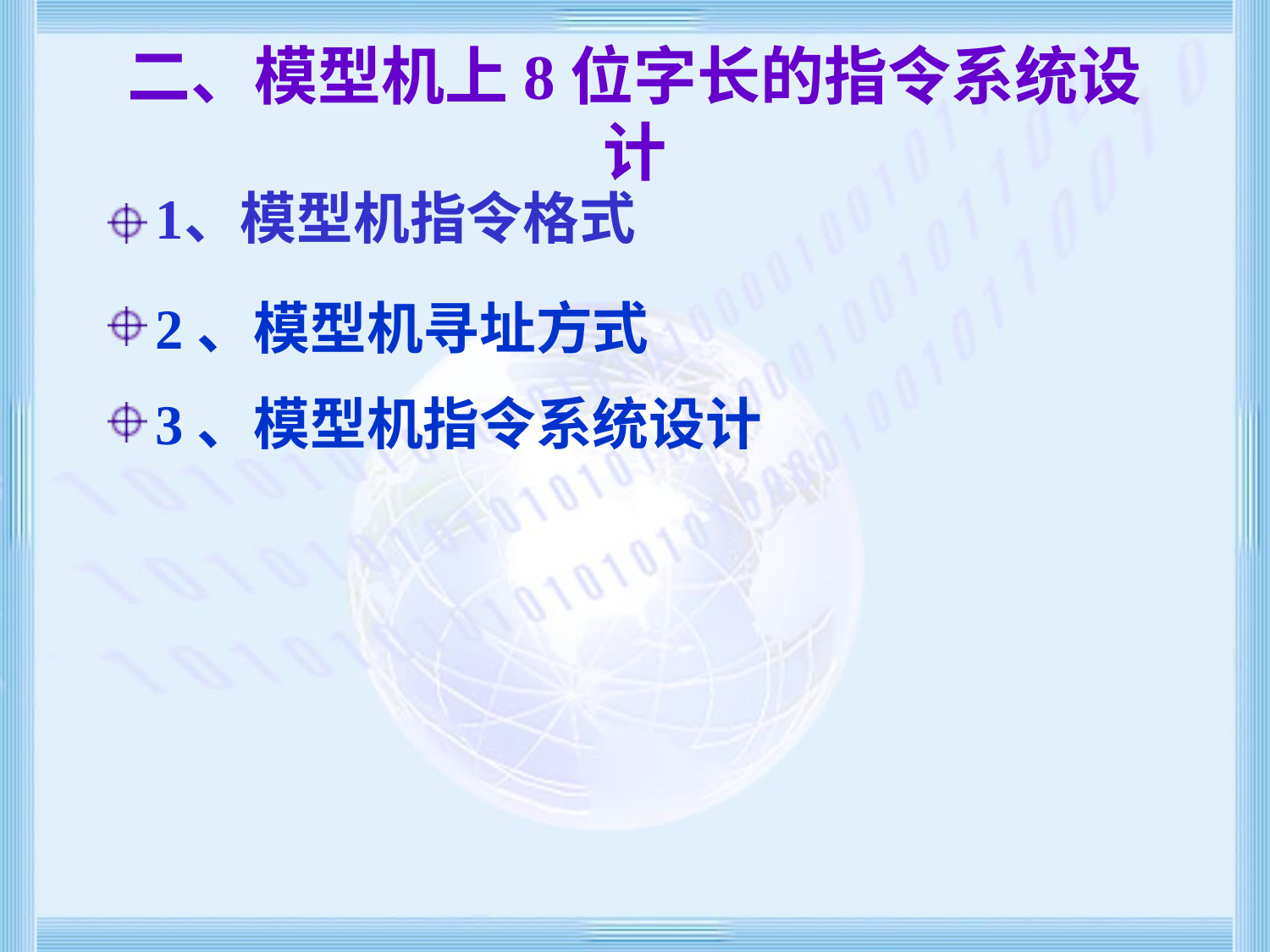

# 二、模型机上8位字长的指令系统设计
1、模型机指令格式
2、模型机寻址方式
3、模型机指令系统设计

71